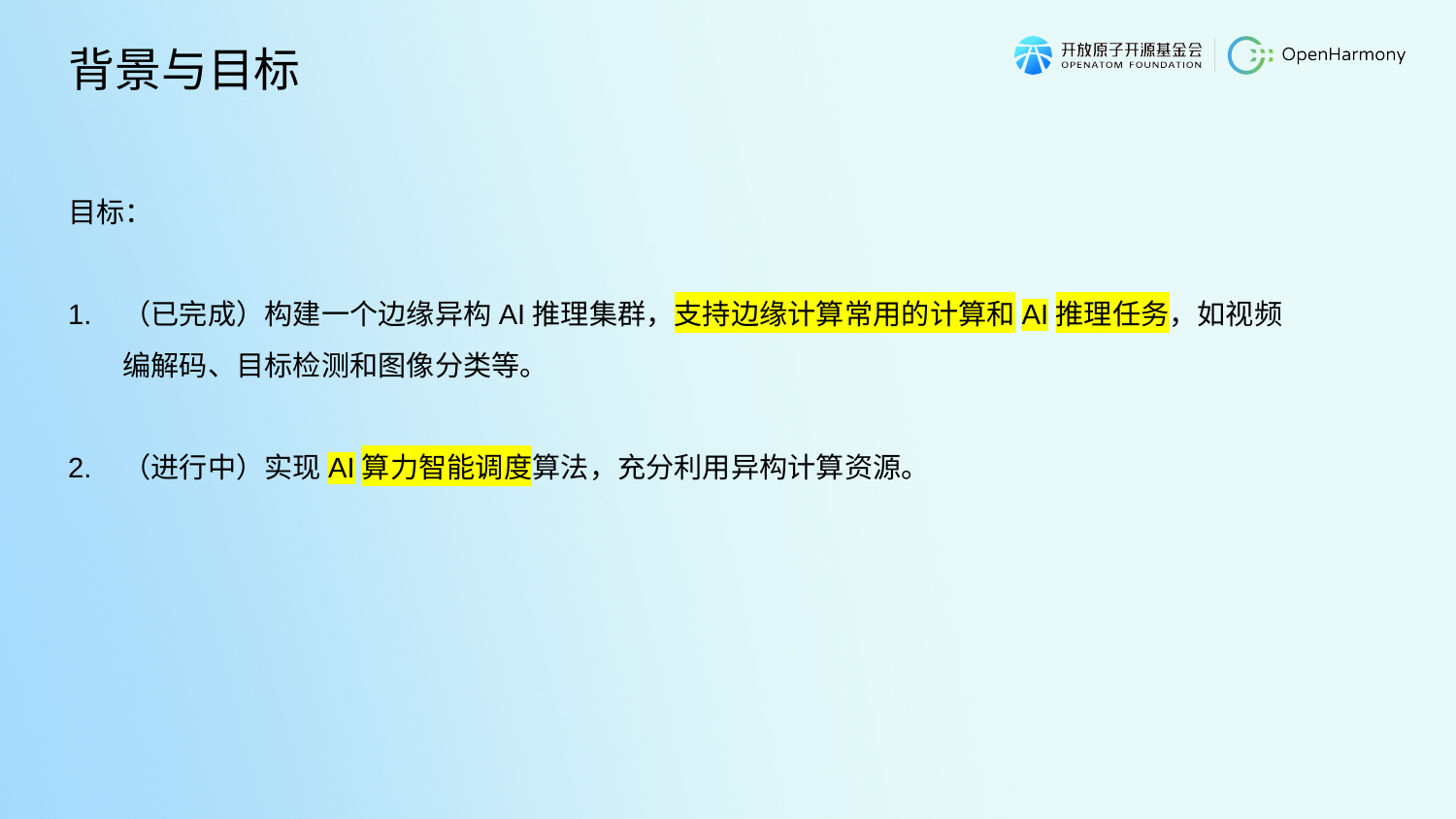

背景与目标
目标：

（已完成）构建一个边缘异构AI推理集群，支持边缘计算常用的计算和AI推理任务，如视频编解码、目标检测和图像分类等。

（进行中）实现AI算力智能调度算法，充分利用异构计算资源。